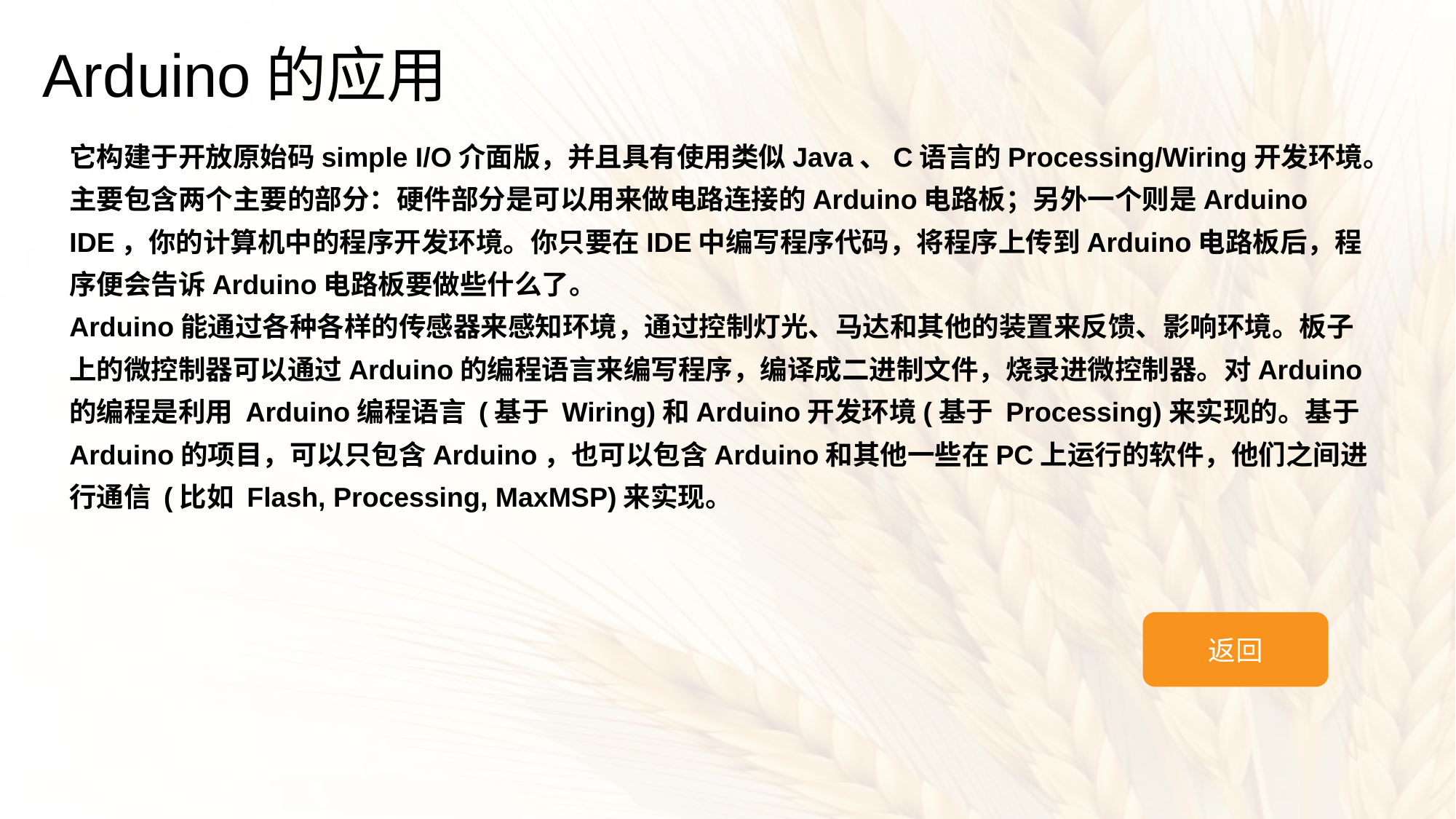

Arduino的应用
它构建于开放原始码simple I/O介面版，并且具有使用类似Java、C语言的Processing/Wiring开发环境。主要包含两个主要的部分：硬件部分是可以用来做电路连接的Arduino电路板；另外一个则是Arduino IDE，你的计算机中的程序开发环境。你只要在IDE中编写程序代码，将程序上传到Arduino电路板后，程序便会告诉Arduino电路板要做些什么了。
Arduino能通过各种各样的传感器来感知环境，通过控制灯光、马达和其他的装置来反馈、影响环境。板子上的微控制器可以通过Arduino的编程语言来编写程序，编译成二进制文件，烧录进微控制器。对Arduino的编程是利用 Arduino编程语言 (基于 Wiring)和Arduino开发环境(基于 Processing)来实现的。基于Arduino的项目，可以只包含Arduino，也可以包含Arduino和其他一些在PC上运行的软件，他们之间进行通信 (比如 Flash, Processing, MaxMSP)来实现。
返回